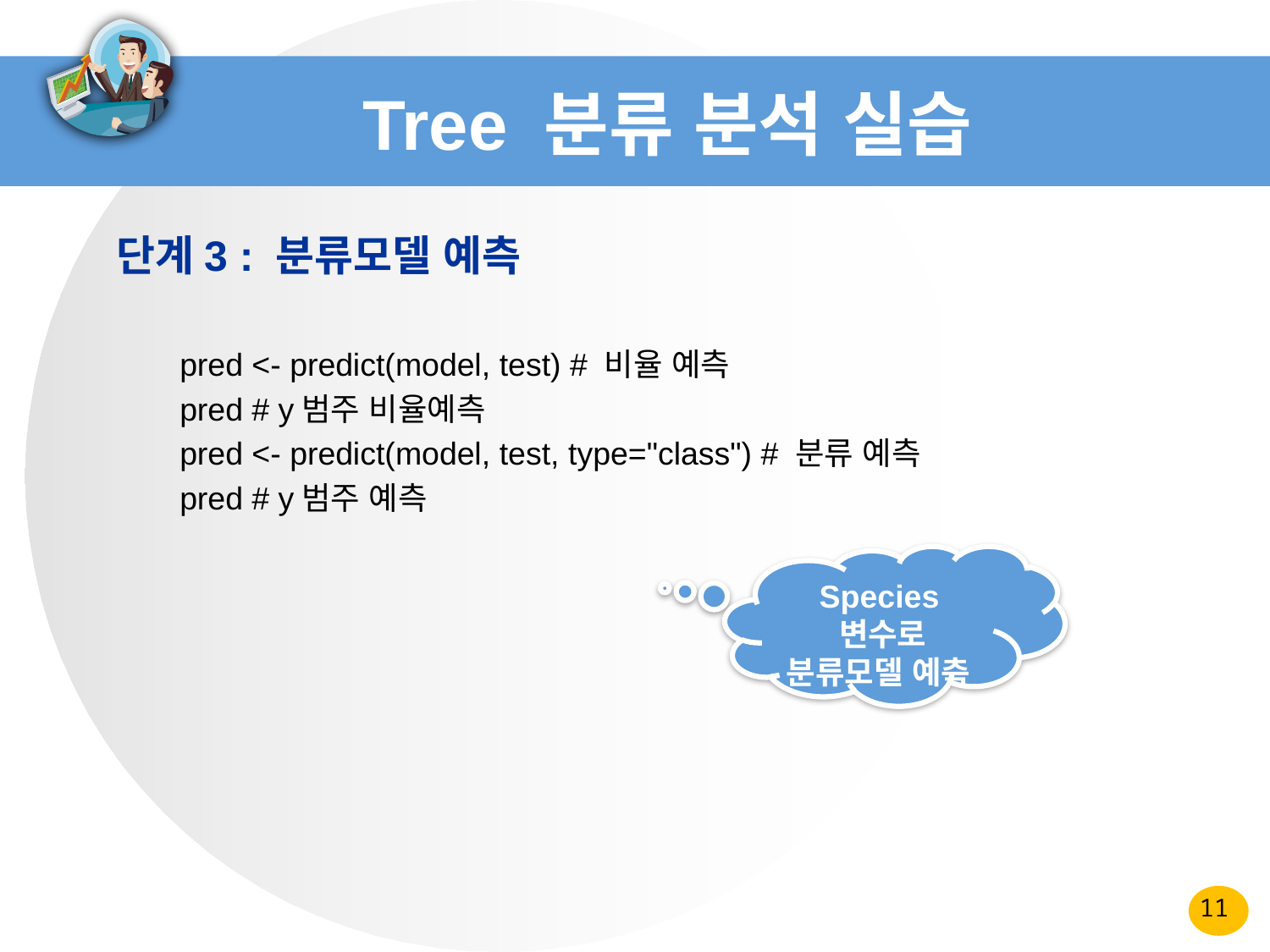

# Tree 분류 분석 실습
단계3 : 분류모델 예측

pred <- predict(model, test) # 비율 예측
pred # y범주 비율예측
pred <- predict(model, test, type="class") # 분류 예측
pred # y범주 예측
Species변수로 분류모델 예측
11